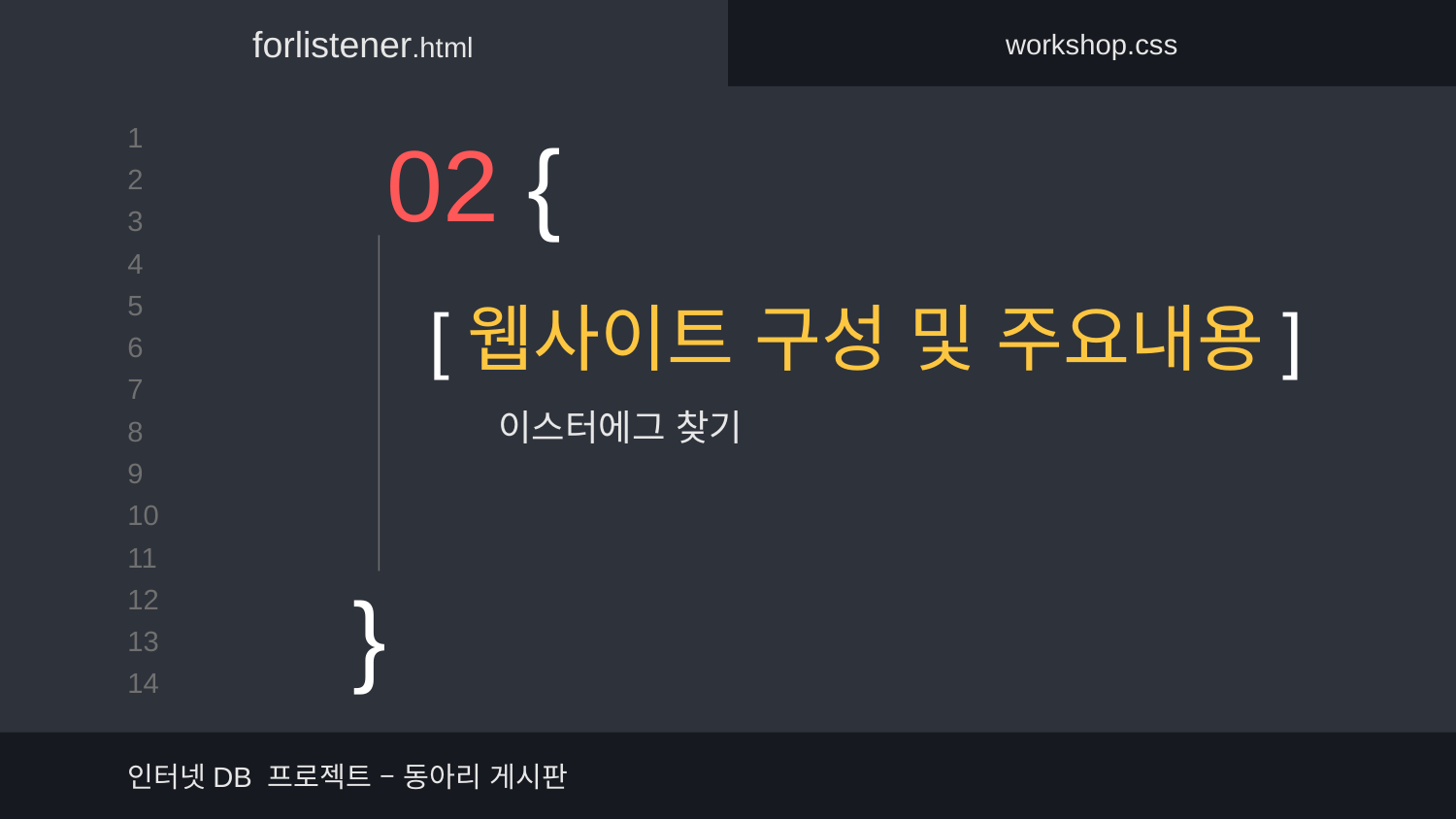

forlistener.html
workshop.css
# 02 {
[웹사이트 구성 및 주요내용]
이스터에그 찾기
}
인터넷DB 프로젝트 – 동아리 게시판